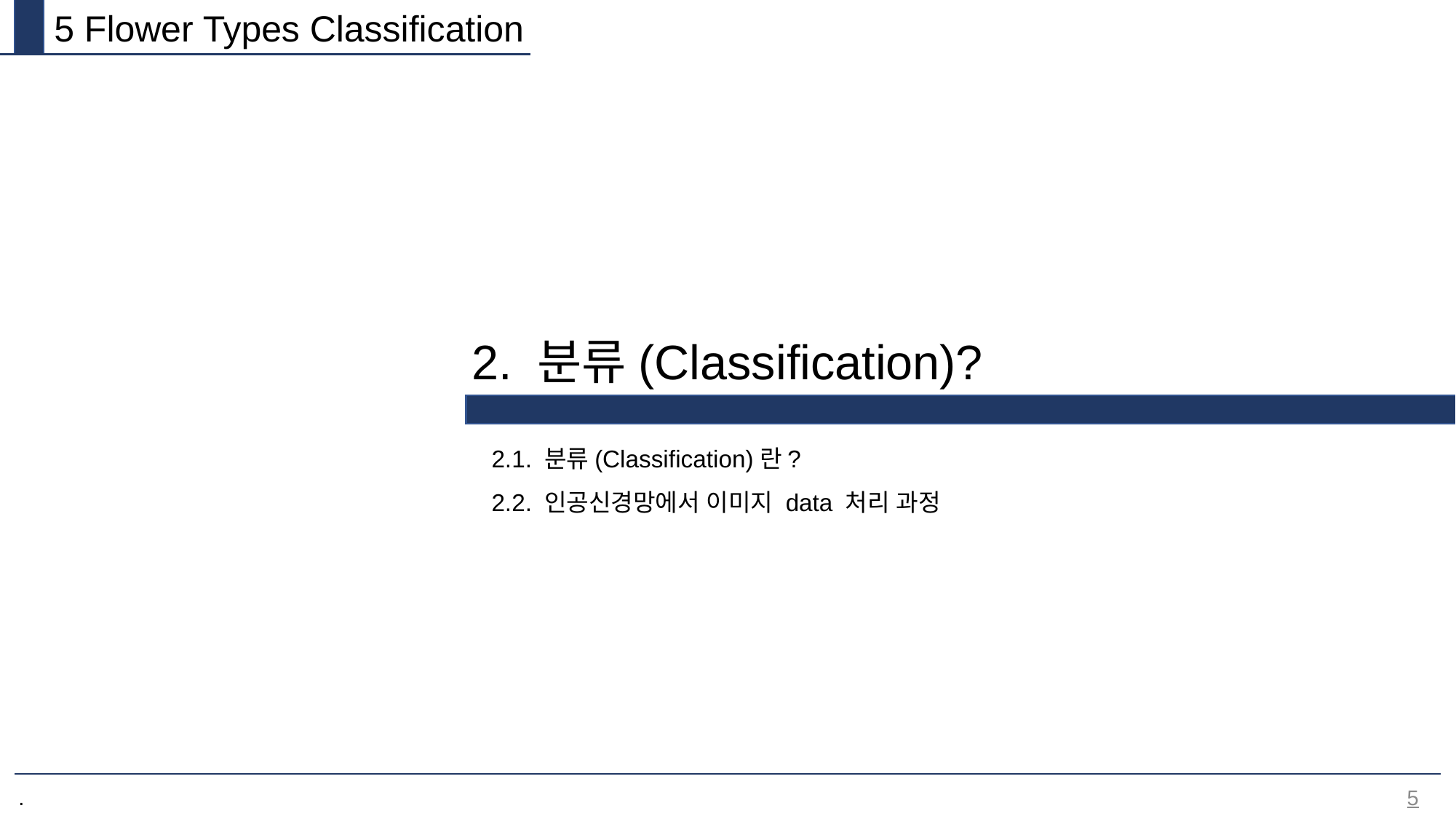

5 Flower Types Classification
2. 분류(Classification)?

2.1. 분류(Classification)란?
2.2. 인공신경망에서 이미지 data 처리 과정
5
.